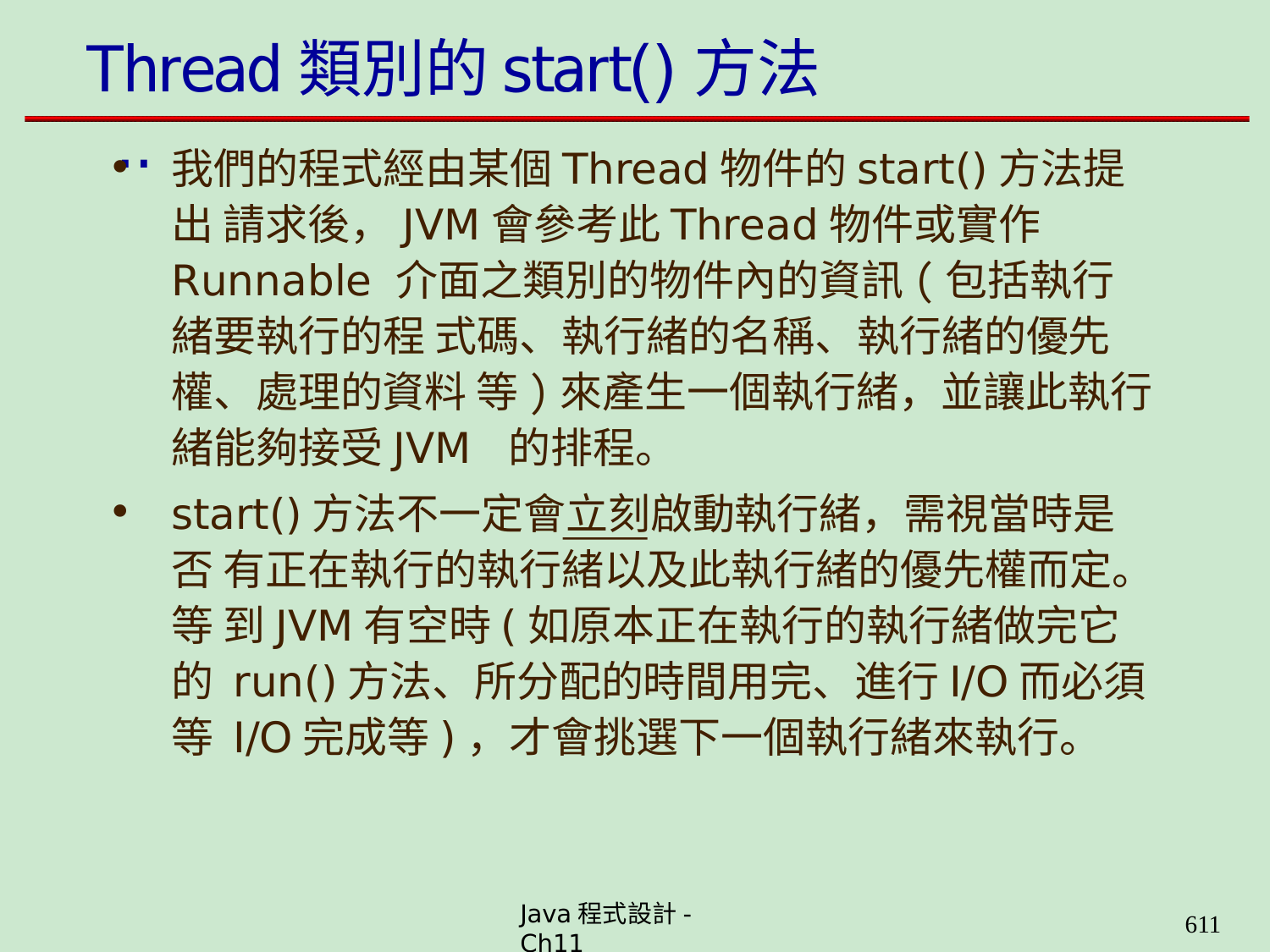

# Thread類別的start()方法 ..
我們的程式經由某個Thread物件的start()方法提出 請求後，JVM會參考此Thread物件或實作Runnable 介面之類別的物件內的資訊(包括執行緒要執行的程 式碼、執行緒的名稱、執行緒的優先權、處理的資料 等)來產生一個執行緒，並讓此執行緒能夠接受JVM  的排程。
start()方法不一定會立刻啟動執行緒，需視當時是否 有正在執行的執行緒以及此執行緒的優先權而定。等 到JVM有空時(如原本正在執行的執行緒做完它的 run()方法、所分配的時間用完、進行I/O而必須等 I/O完成等)，才會挑選下一個執行緒來執行。

Java程式設計-Ch11
611